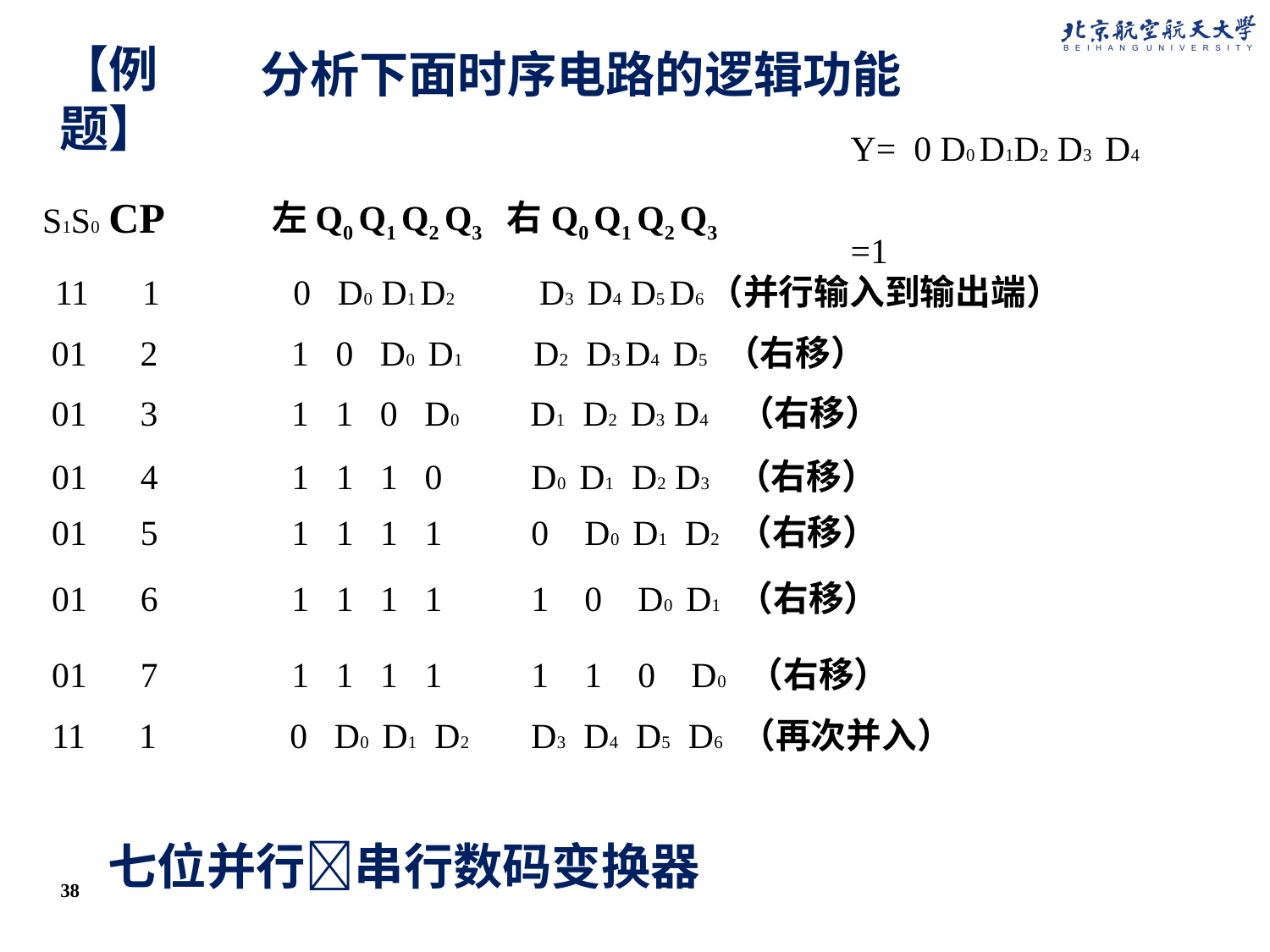

【例题】
分析下面时序电路的逻辑功能
  Y=  0 D0 D1D2 D3  D4
  =1
S1S0 CP
 11      1               0   D0  D1 D2                   D3   D4  D5 D6（并行输入到输出端）
 01      2               1   0   D0  D1        D2   D3 D4  D5 （右移）
 01      3               1   1   0   D0        D1   D2  D3 D4   （右移）
左Q0 Q1 Q2 Q3
右Q0 Q1 Q2 Q3
01      4               1   1   1   0          D0  D1  D2 D3   （右移）
01      5               1   1   1   1          0    D0  D1  D2 （右移）
01      6               1   1   1   1          1    0    D0  D1 （右移）
01      7               1   1   1   1          1    1    0    D0  （右移）
11      1               0   D0  D1  D2       D3   D4  D5  D6 （再次并入）
七位并行→串行数码变换器
38